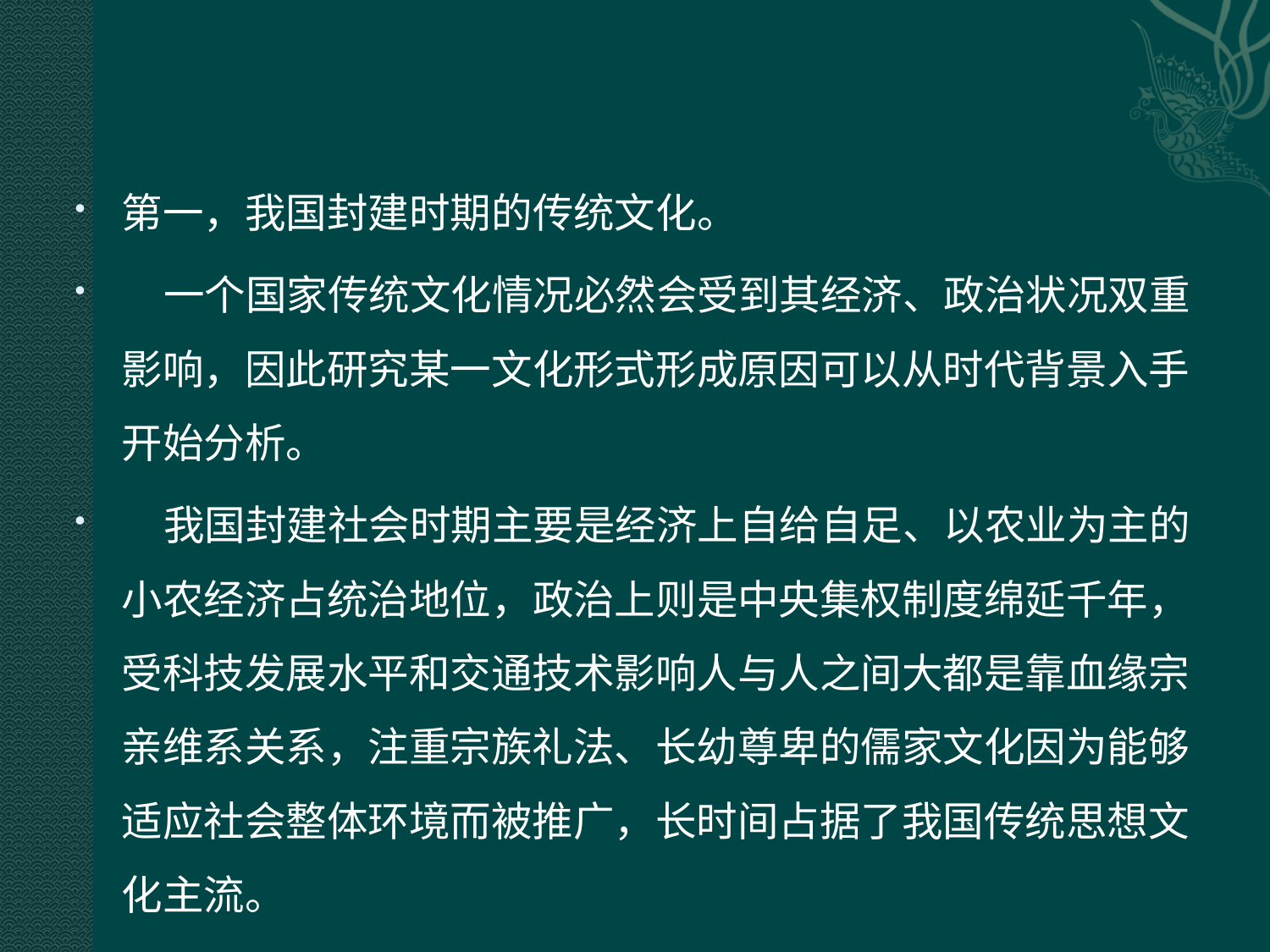

第一，我国封建时期的传统文化。
    一个国家传统文化情况必然会受到其经济、政治状况双重影响，因此研究某一文化形式形成原因可以从时代背景入手开始分析。
    我国封建社会时期主要是经济上自给自足、以农业为主的小农经济占统治地位，政治上则是中央集权制度绵延千年，受科技发展水平和交通技术影响人与人之间大都是靠血缘宗亲维系关系，注重宗族礼法、长幼尊卑的儒家文化因为能够适应社会整体环境而被推广，长时间占据了我国传统思想文化主流。